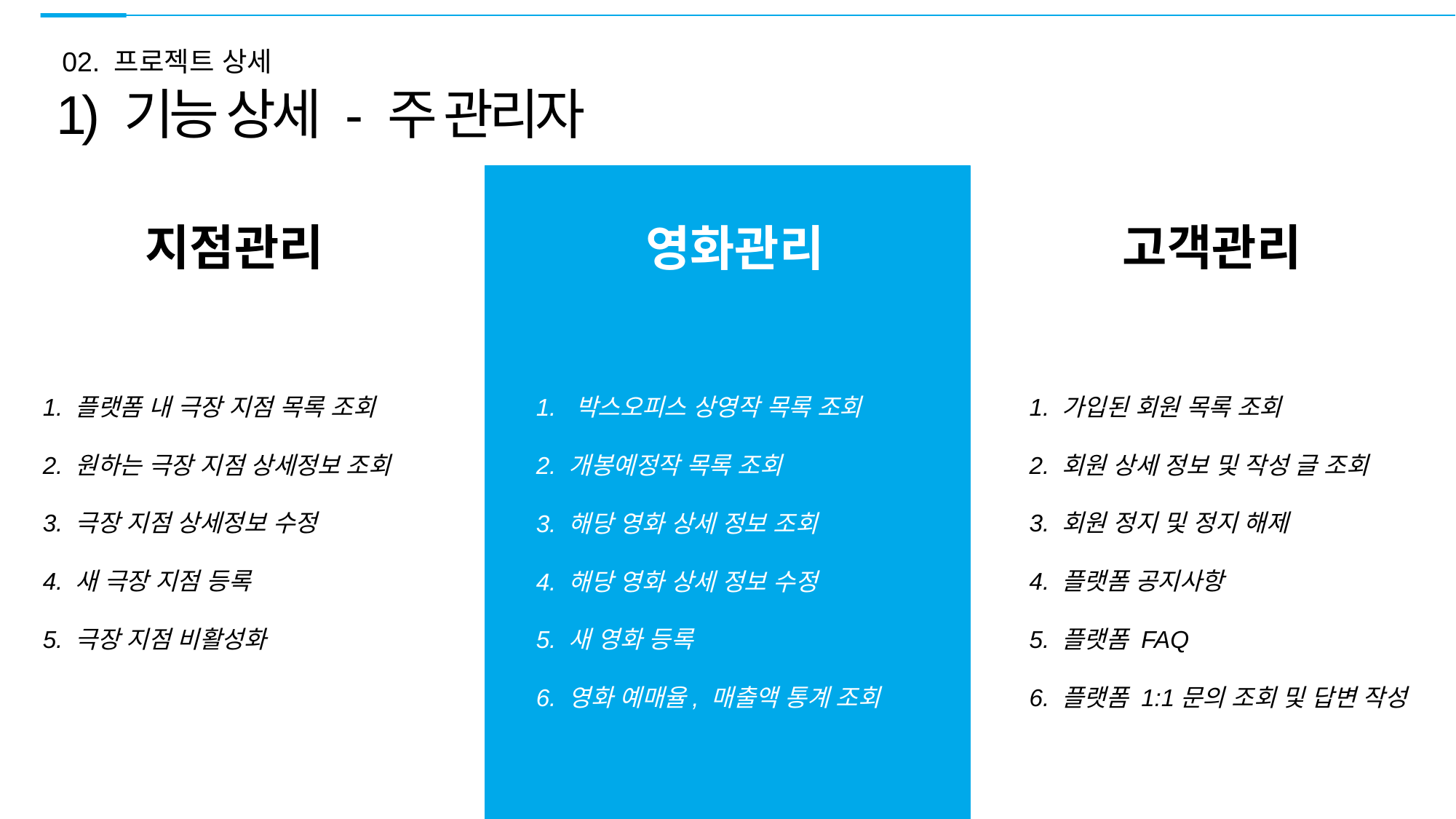

02. 프로젝트 상세
1) 기능 상세 - 주 관리자

지점관리
영화관리
고객관리
1. 가입된 회원 목록 조회

2. 회원 상세 정보 및 작성 글 조회

3. 회원 정지 및 정지 해제

4. 플랫폼 공지사항

5. 플랫폼 FAQ

6. 플랫폼 1:1문의 조회 및 답변 작성
1.  박스오피스 상영작 목록 조회

2. 개봉예정작 목록 조회

3. 해당 영화 상세 정보 조회

4. 해당 영화 상세 정보 수정

5. 새 영화 등록

6. 영화 예매율, 매출액 통계 조회
1. 플랫폼 내 극장 지점 목록 조회

2. 원하는 극장 지점 상세정보 조회

3. 극장 지점 상세정보 수정

4. 새 극장 지점 등록

5. 극장 지점 비활성화